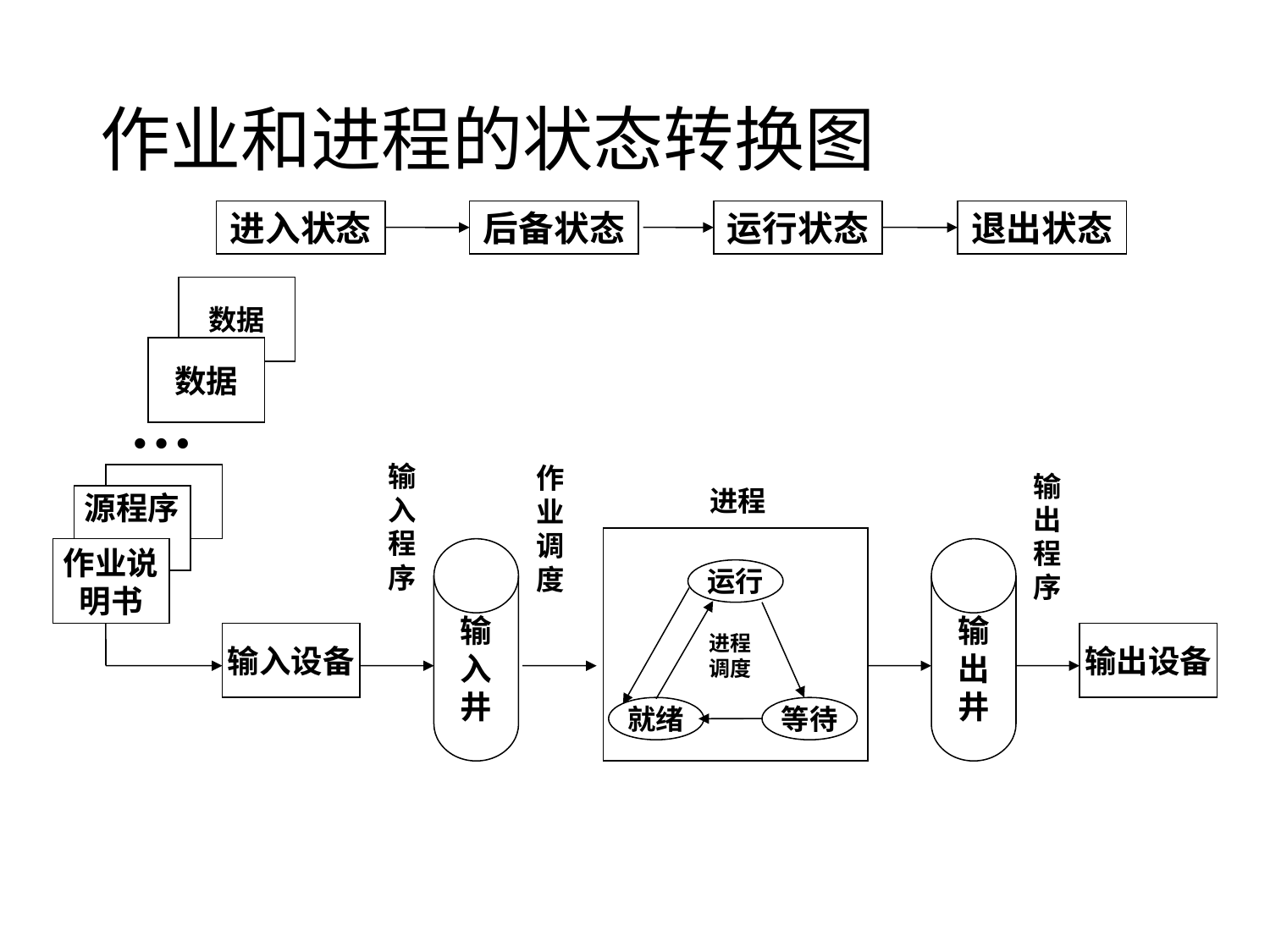

作业和进程的状态转换图

进入状态
后备状态
运行状态
退出状态

数据
数据
…
输
入
程
序
输
出
程
序
作
业
调
度

进程
源程序

作业说
明书
输
入
井
输
出
井
运行

进程
调度

输入设备
输出设备

就绪
等待